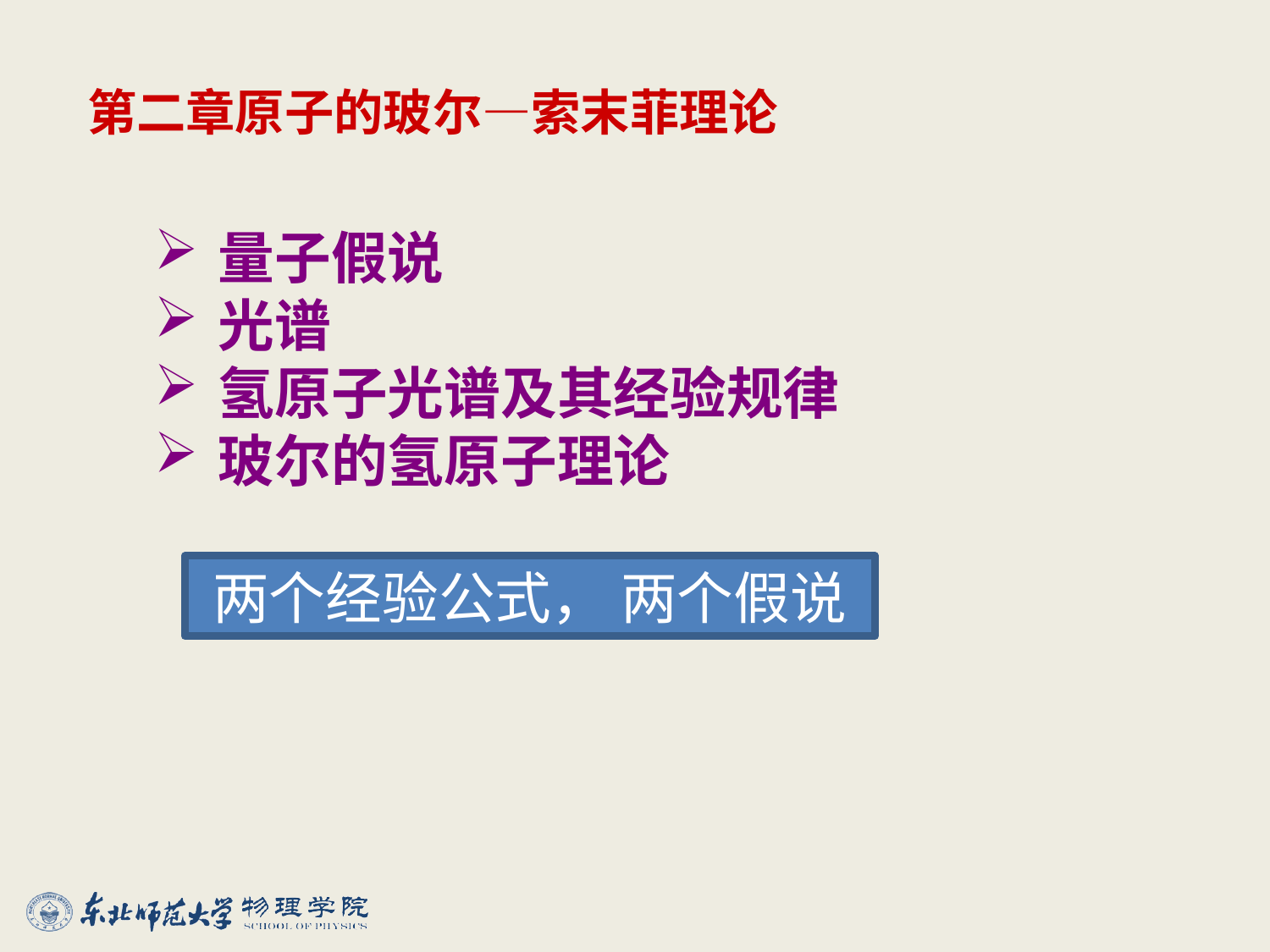

第二章原子的玻尔—索末菲理论
量子假说
光谱
氢原子光谱及其经验规律
玻尔的氢原子理论
两个经验公式， 两个假说